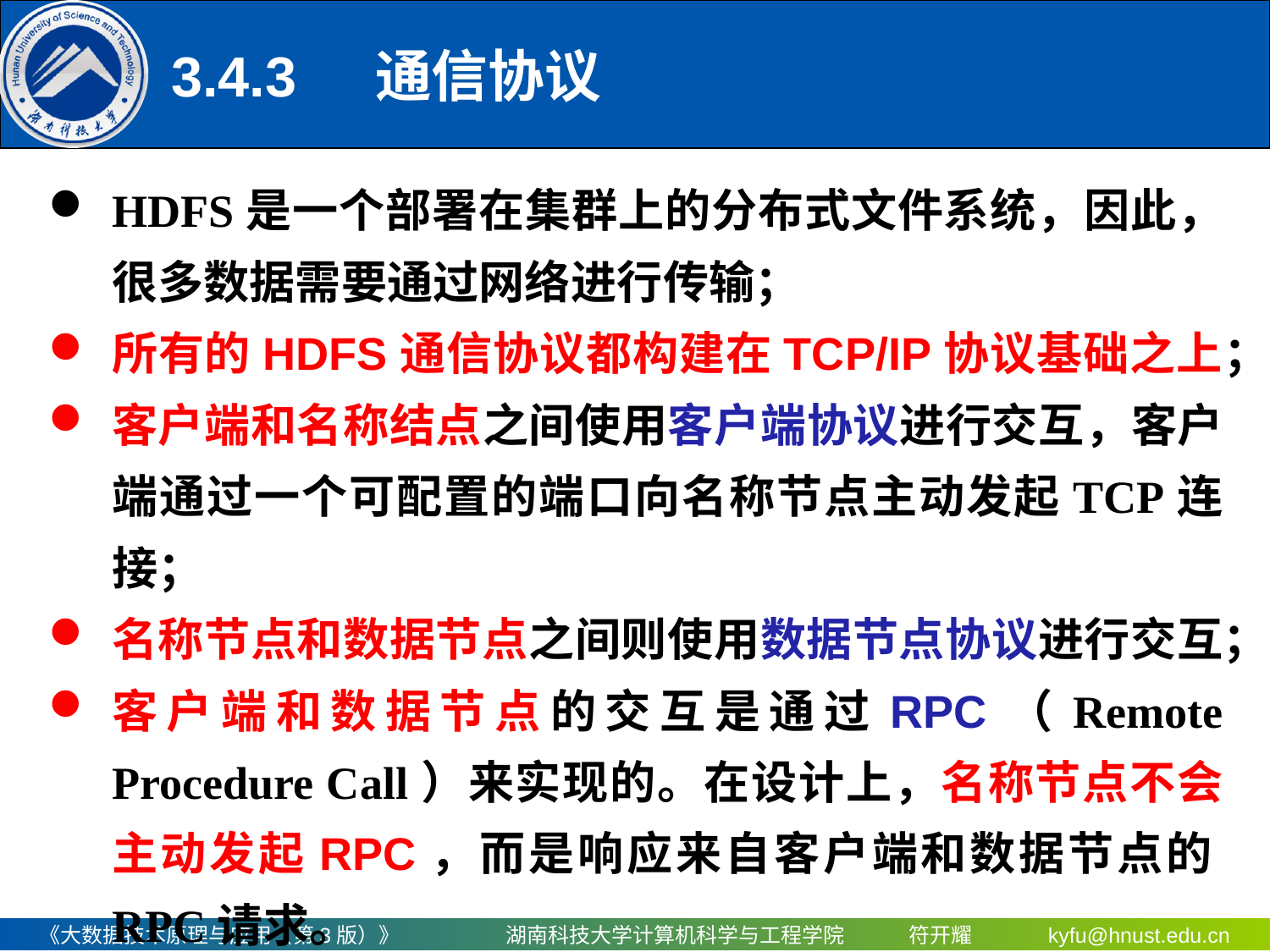

# 3.4.3	 通信协议
HDFS是一个部署在集群上的分布式文件系统，因此，很多数据需要通过网络进行传输；
所有的HDFS通信协议都构建在TCP/IP协议基础之上；
客户端和名称结点之间使用客户端协议进行交互，客户端通过一个可配置的端口向名称节点主动发起TCP连接；
名称节点和数据节点之间则使用数据节点协议进行交互；
客户端和数据节点的交互是通过RPC（Remote Procedure Call）来实现的。在设计上，名称节点不会主动发起RPC，而是响应来自客户端和数据节点的RPC请求。